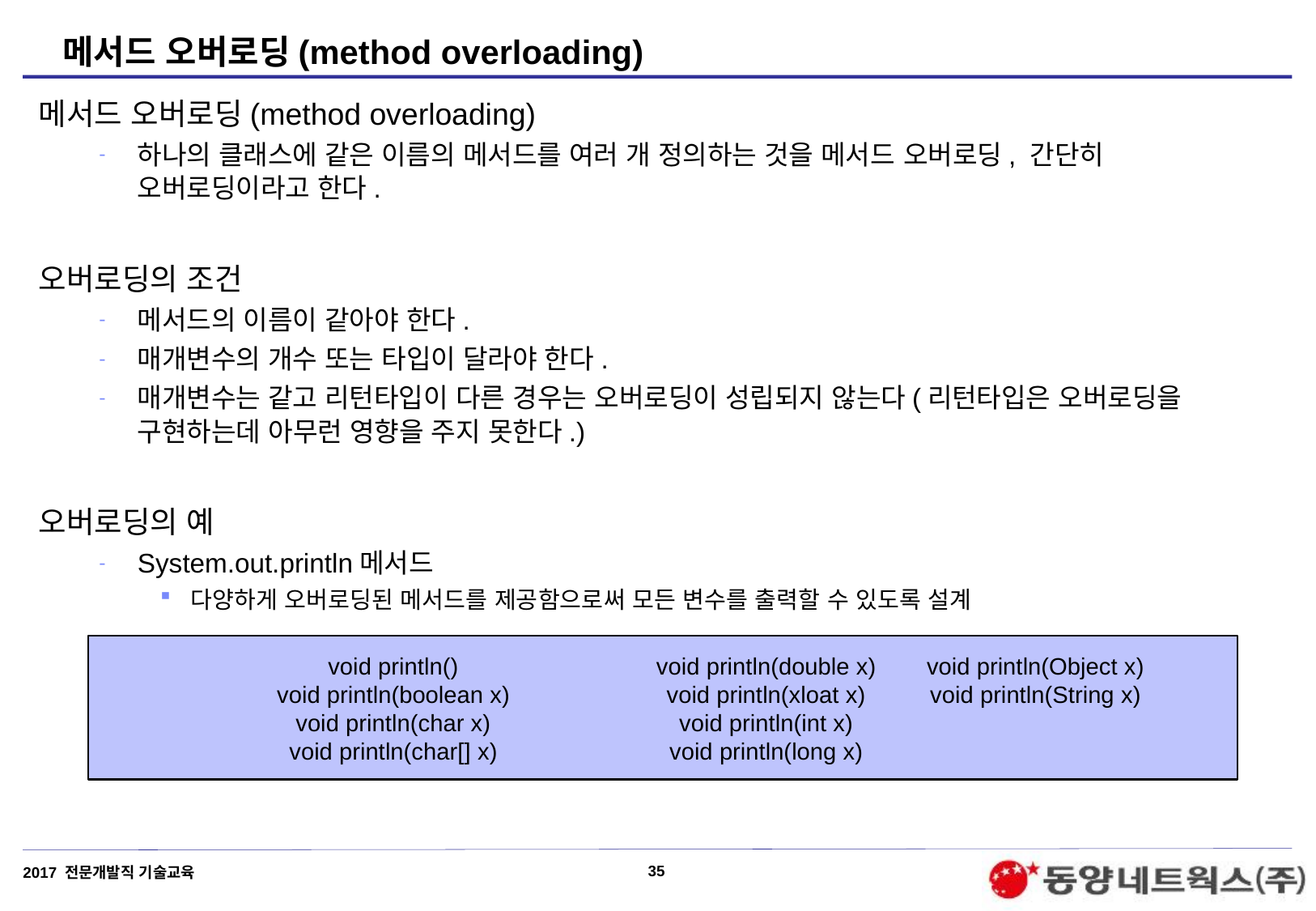

# 메서드 오버로딩(method overloading)
메서드 오버로딩(method overloading)
하나의 클래스에 같은 이름의 메서드를 여러 개 정의하는 것을 메서드 오버로딩, 간단히 오버로딩이라고 한다.

오버로딩의 조건
메서드의 이름이 같아야 한다.
매개변수의 개수 또는 타입이 달라야 한다.
매개변수는 같고 리턴타입이 다른 경우는 오버로딩이 성립되지 않는다(리턴타입은 오버로딩을 구현하는데 아무런 영향을 주지 못한다.)

오버로딩의 예
System.out.println메서드
다양하게 오버로딩된 메서드를 제공함으로써 모든 변수를 출력할 수 있도록 설계

void println()
void println(boolean x)
void println(char x)
void println(char[] x)
void println(double x)
void println(xloat x)
void println(int x)
void println(long x)
void println(Object x)
void println(String x)